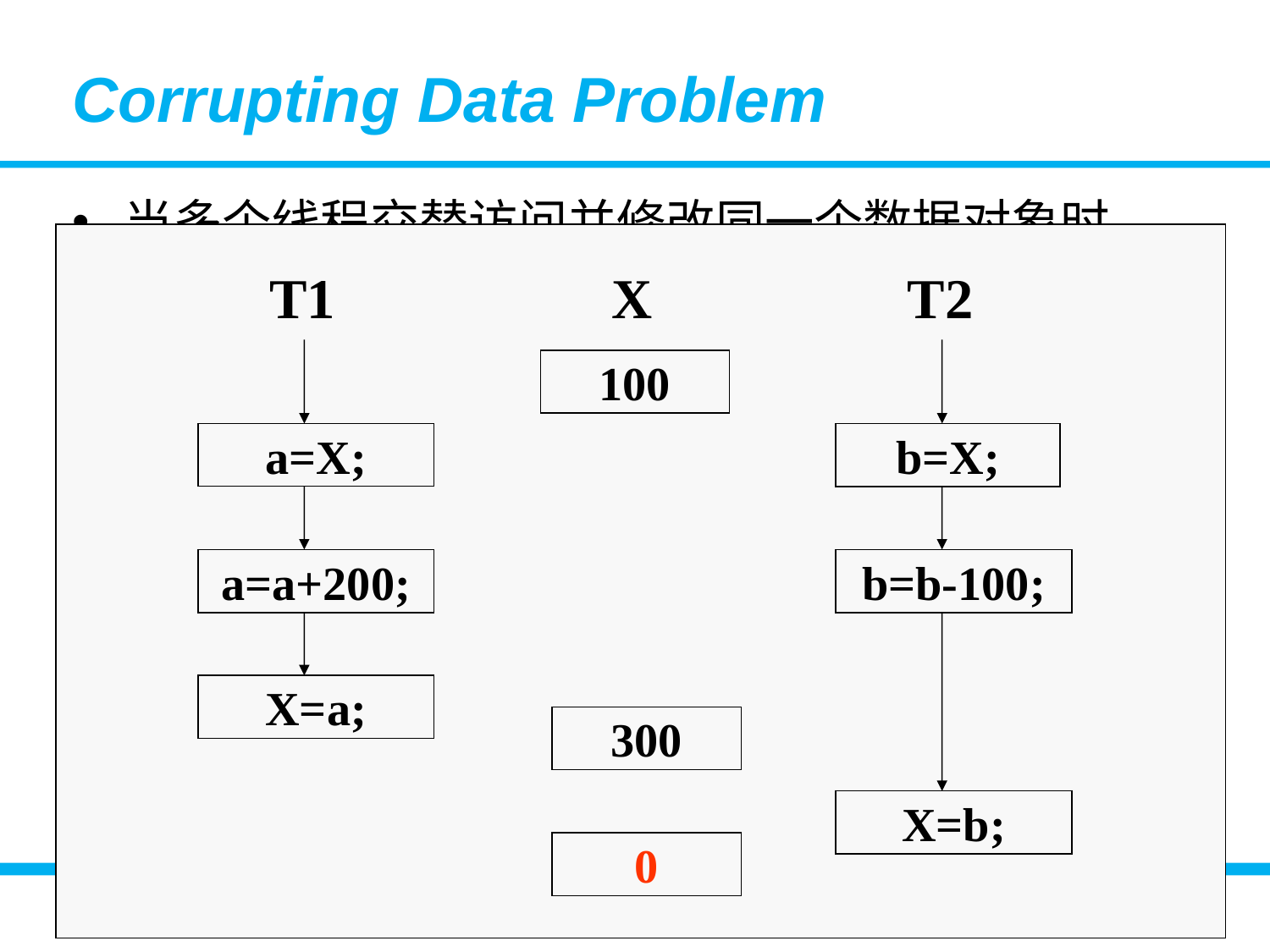

# Corrupting Data Problem
当多个线程交替访问并修改同一个数据对象时，可能会破坏数据的一致性，或称为污染(corrupt)数据
共多个线程同时访问并修改的数据对象也称为临界区域(critical regions)

T1
X
T2
100

a=X;
b=X;

a=a+200;
b=b-100;

X=a;

X=b;
300
0